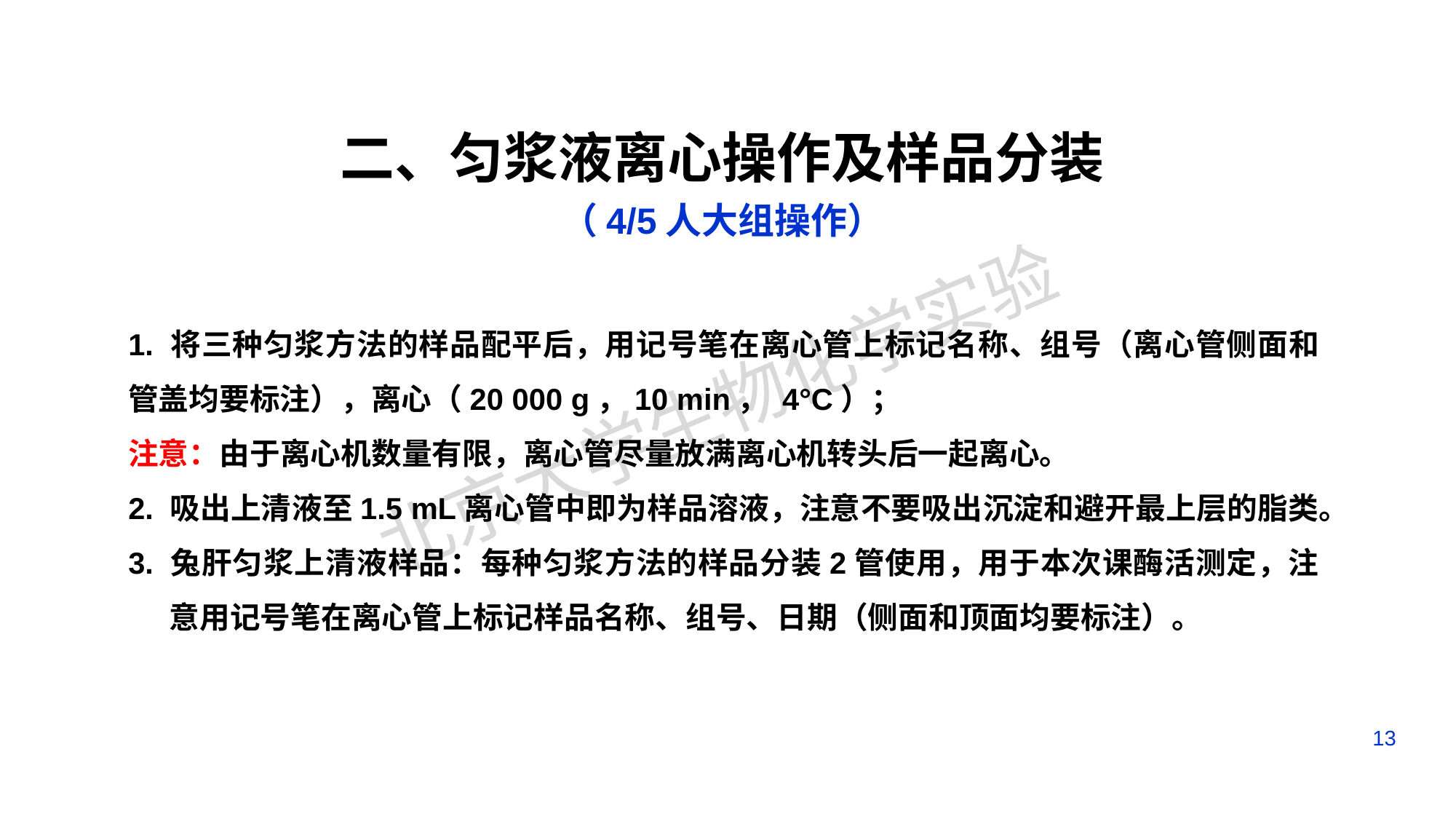

二、匀浆液离心操作及样品分装
（4/5人大组操作）
1. 将三种匀浆方法的样品配平后，用记号笔在离心管上标记名称、组号（离心管侧面和管盖均要标注），离心（20 000 g，10 min， 4°C）；
注意：由于离心机数量有限，离心管尽量放满离心机转头后一起离心。
2. 吸出上清液至1.5 mL离心管中即为样品溶液，注意不要吸出沉淀和避开最上层的脂类。
3. 兔肝匀浆上清液样品：每种匀浆方法的样品分装2管使用，用于本次课酶活测定，注意用记号笔在离心管上标记样品名称、组号、日期（侧面和顶面均要标注）。
13